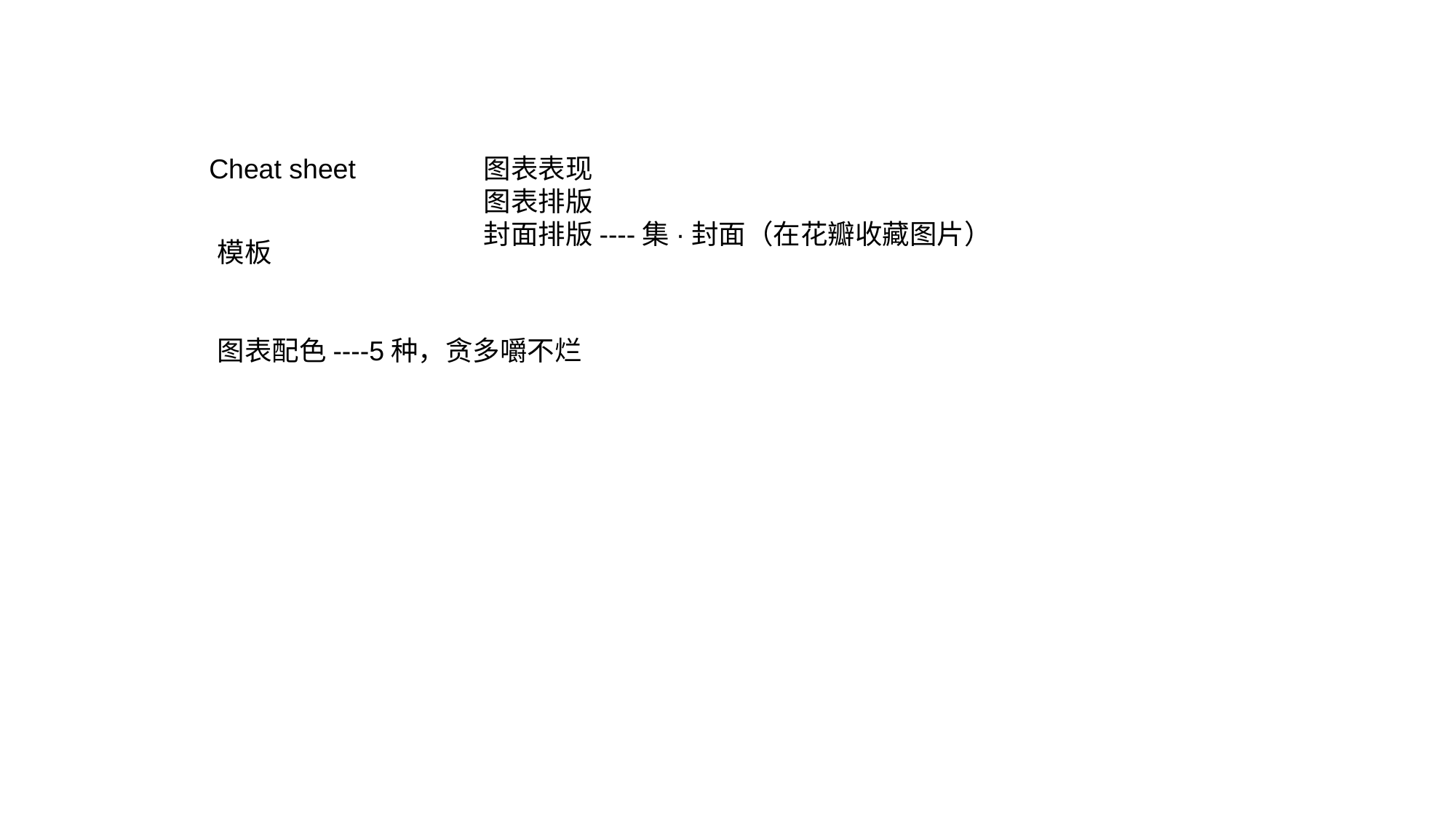

Cheat sheet
图表表现
图表排版
封面排版----集·封面（在花瓣收藏图片）

模板

图表配色----5种，贪多嚼不烂